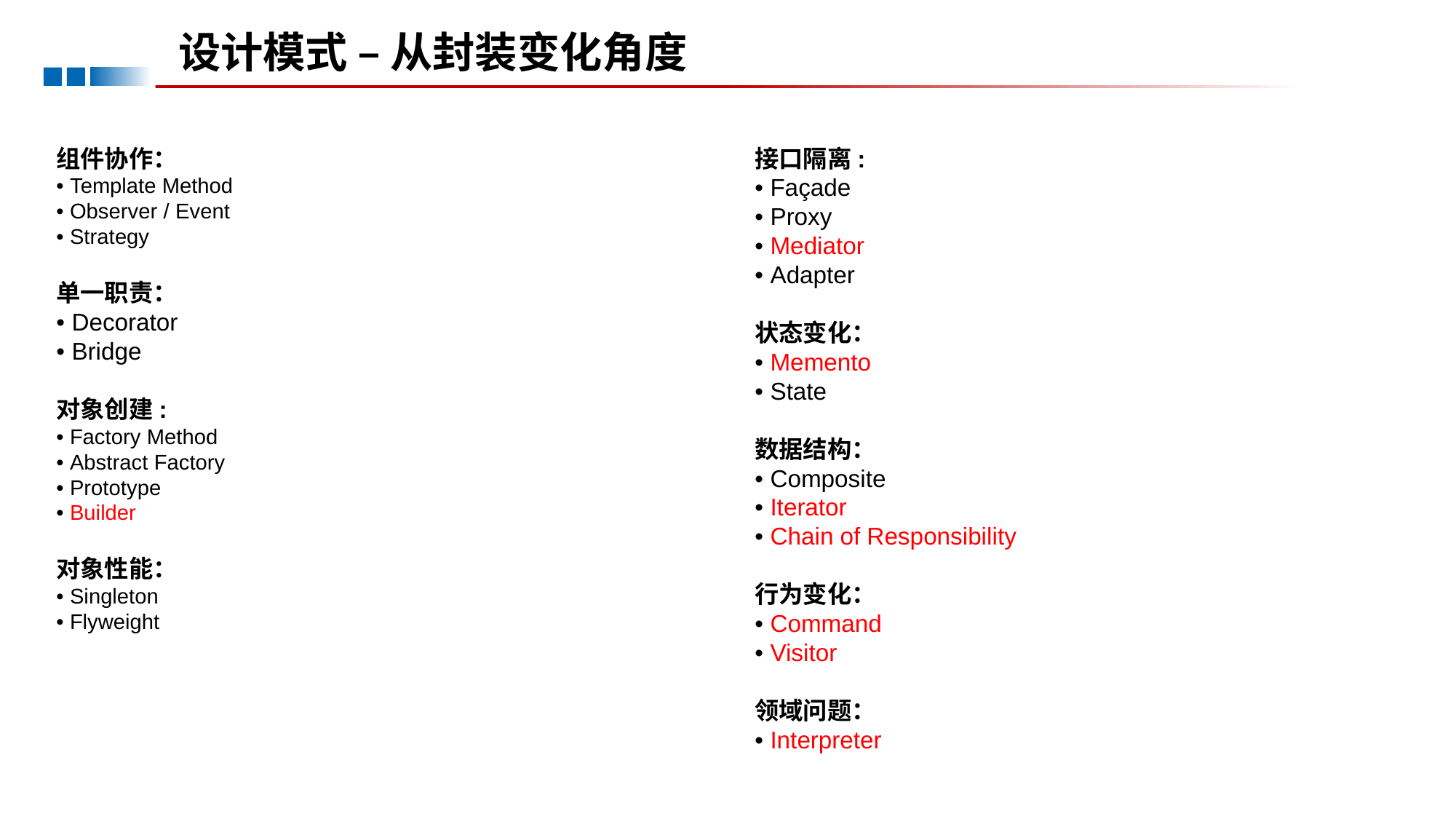

设计模式 – 从封装变化角度
组件协作：
• Template Method
• Observer / Event
• Strategy

单一职责：
• Decorator
• Bridge

对象创建:
• Factory Method
• Abstract Factory
• Prototype
• Builder

对象性能：
• Singleton
• Flyweight
接口隔离:
• Façade
• Proxy
• Mediator
• Adapter

状态变化：
• Memento
• State

数据结构：
• Composite
• Iterator
• Chain of Responsibility

行为变化：
• Command
• Visitor

领域问题：
• Interpreter